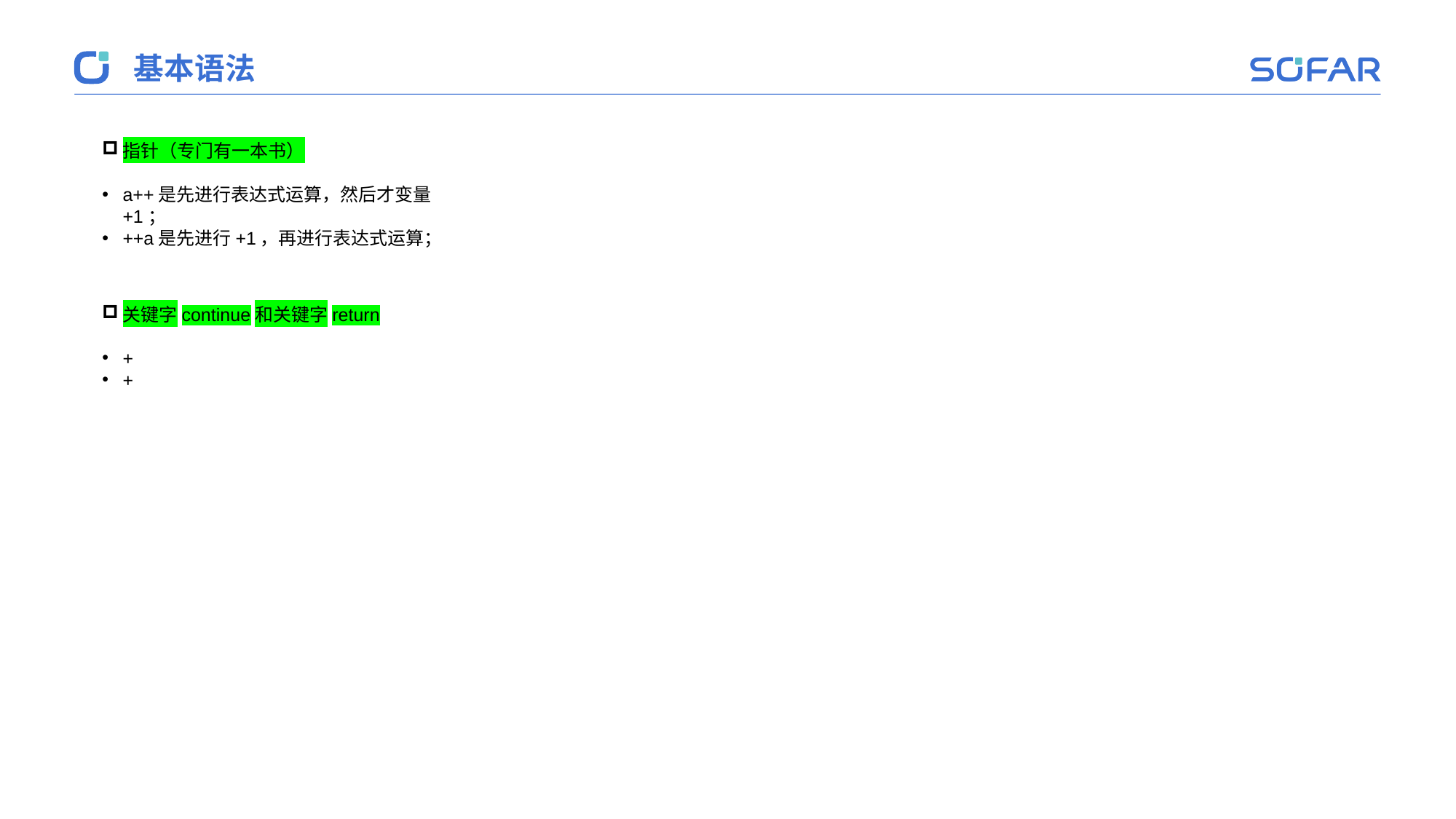

基本语法
指针（专门有一本书）

a++是先进行表达式运算，然后才变量+1；
++a是先进行+1，再进行表达式运算；
关键字continue和关键字return

+
+